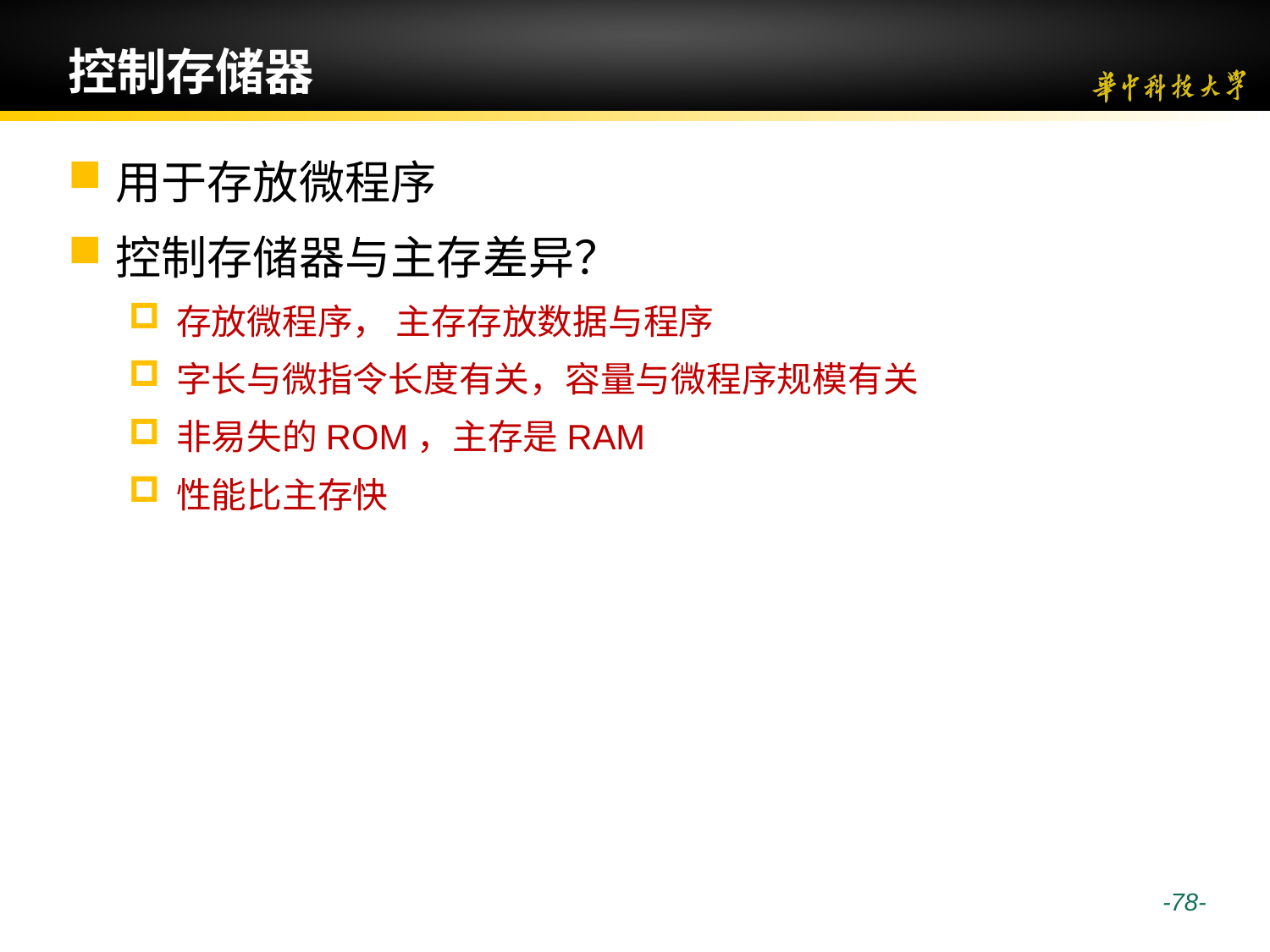

# 控制存储器
用于存放微程序
控制存储器与主存差异？
存放微程序， 主存存放数据与程序
字长与微指令长度有关，容量与微程序规模有关
非易失的ROM，主存是RAM
性能比主存快

 -78-